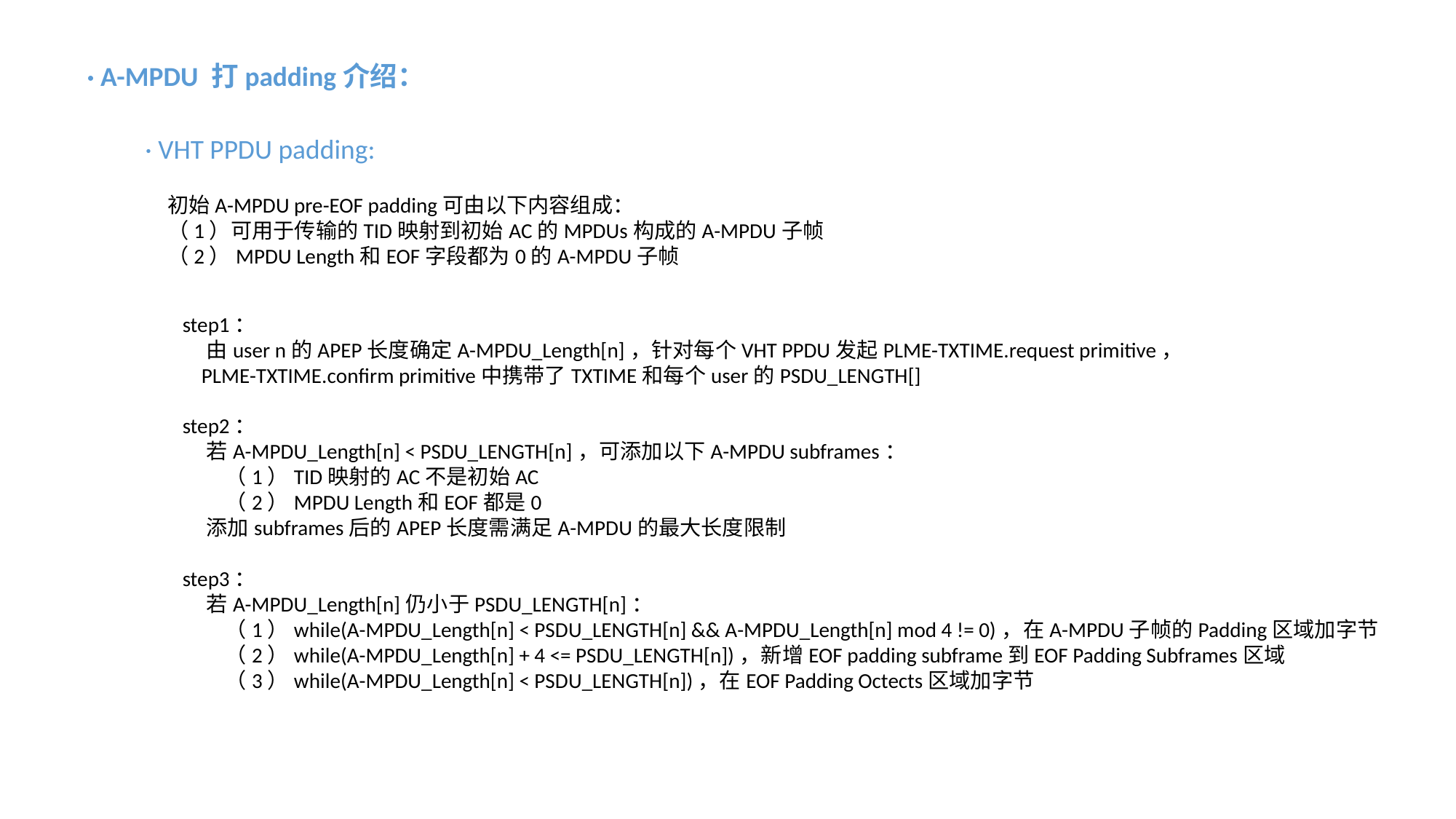

· A-MPDU 打padding介绍：
· VHT PPDU padding:
初始A-MPDU pre-EOF padding可由以下内容组成：
（1）可用于传输的TID映射到初始AC的MPDUs构成的A-MPDU子帧
（2）MPDU Length和EOF字段都为0的A-MPDU子帧
step1：
    由user n的APEP长度确定A-MPDU_Length[n]，针对每个VHT PPDU发起PLME-TXTIME.request primitive，
    PLME-TXTIME.confirm primitive中携带了TXTIME和每个user的PSDU_LENGTH[]

step2：
    若A-MPDU_Length[n] < PSDU_LENGTH[n]，可添加以下A-MPDU subframes：
        （1）TID映射的AC不是初始AC
        （2）MPDU Length和EOF都是0
    添加subframes后的APEP长度需满足A-MPDU的最大长度限制

step3：
    若A-MPDU_Length[n]仍小于PSDU_LENGTH[n]：
        （1）while(A-MPDU_Length[n] < PSDU_LENGTH[n] && A-MPDU_Length[n] mod 4 != 0)，在A-MPDU子帧的Padding区域加字节
        （2）while(A-MPDU_Length[n] + 4 <= PSDU_LENGTH[n])，新增EOF padding subframe到EOF Padding Subframes区域
        （3）while(A-MPDU_Length[n] < PSDU_LENGTH[n])，在EOF Padding Octects区域加字节